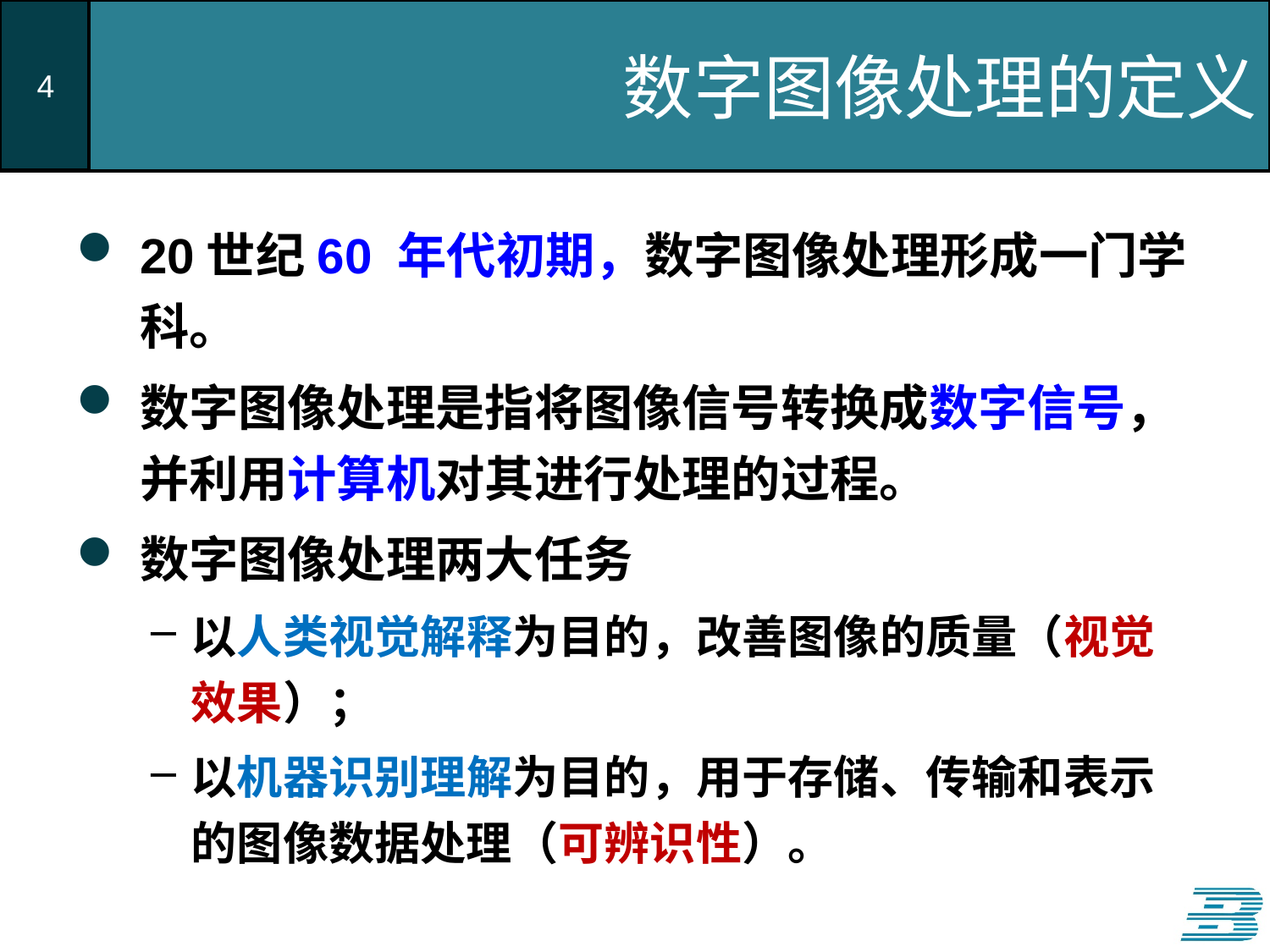

# 数字图像处理的定义
20世纪60 年代初期，数字图像处理形成一门学科。
数字图像处理是指将图像信号转换成数字信号，并利用计算机对其进行处理的过程。
数字图像处理两大任务
以人类视觉解释为目的，改善图像的质量（视觉效果）；
以机器识别理解为目的，用于存储、传输和表示的图像数据处理（可辨识性）。